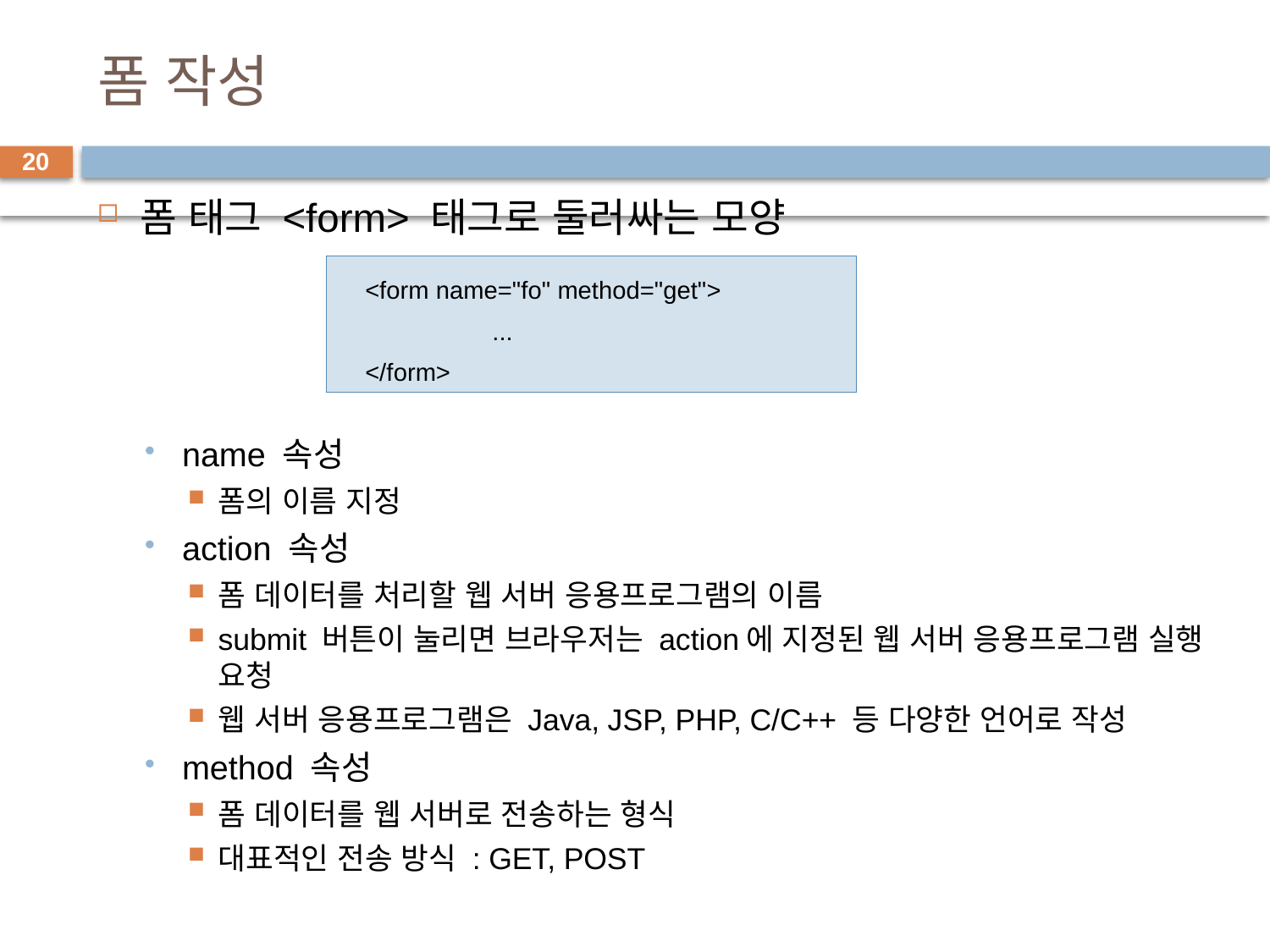

# 폼 작성
20
폼 태그 <form> 태그로 둘러싸는 모양

name 속성
폼의 이름 지정
action 속성
폼 데이터를 처리할 웹 서버 응용프로그램의 이름
submit 버튼이 눌리면 브라우저는 action에 지정된 웹 서버 응용프로그램 실행 요청
웹 서버 응용프로그램은 Java, JSP, PHP, C/C++ 등 다양한 언어로 작성
method 속성
폼 데이터를 웹 서버로 전송하는 형식
대표적인 전송 방식 : GET, POST
<form name="fo" method="get">
	...
</form>